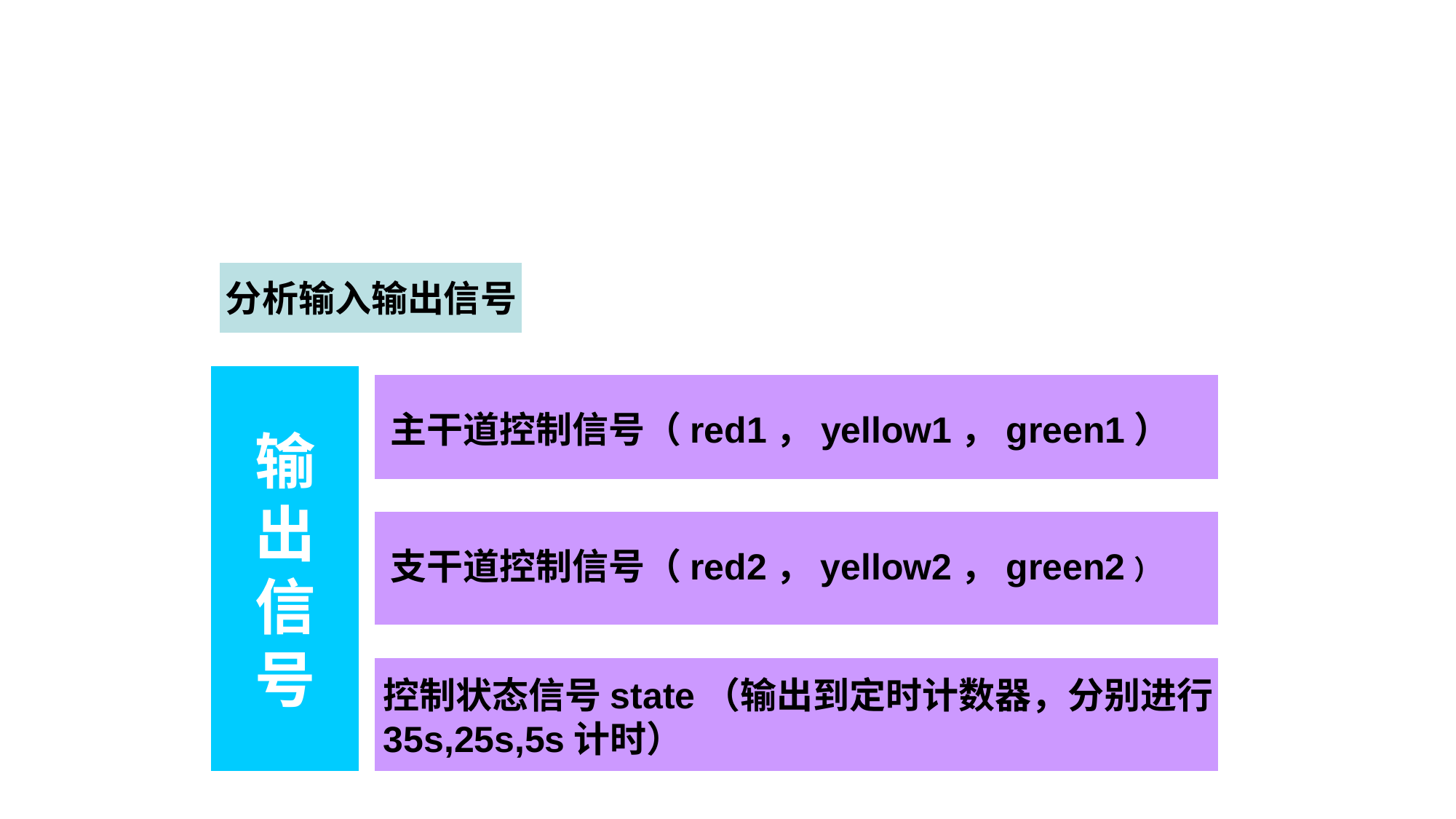

分析输入输出信号
输
出
信
号

主干道控制信号（red1，yellow1，green1）

支干道控制信号（red2，yellow2，green2）

控制状态信号state（输出到定时计数器，分别进行
35s,25s,5s计时）